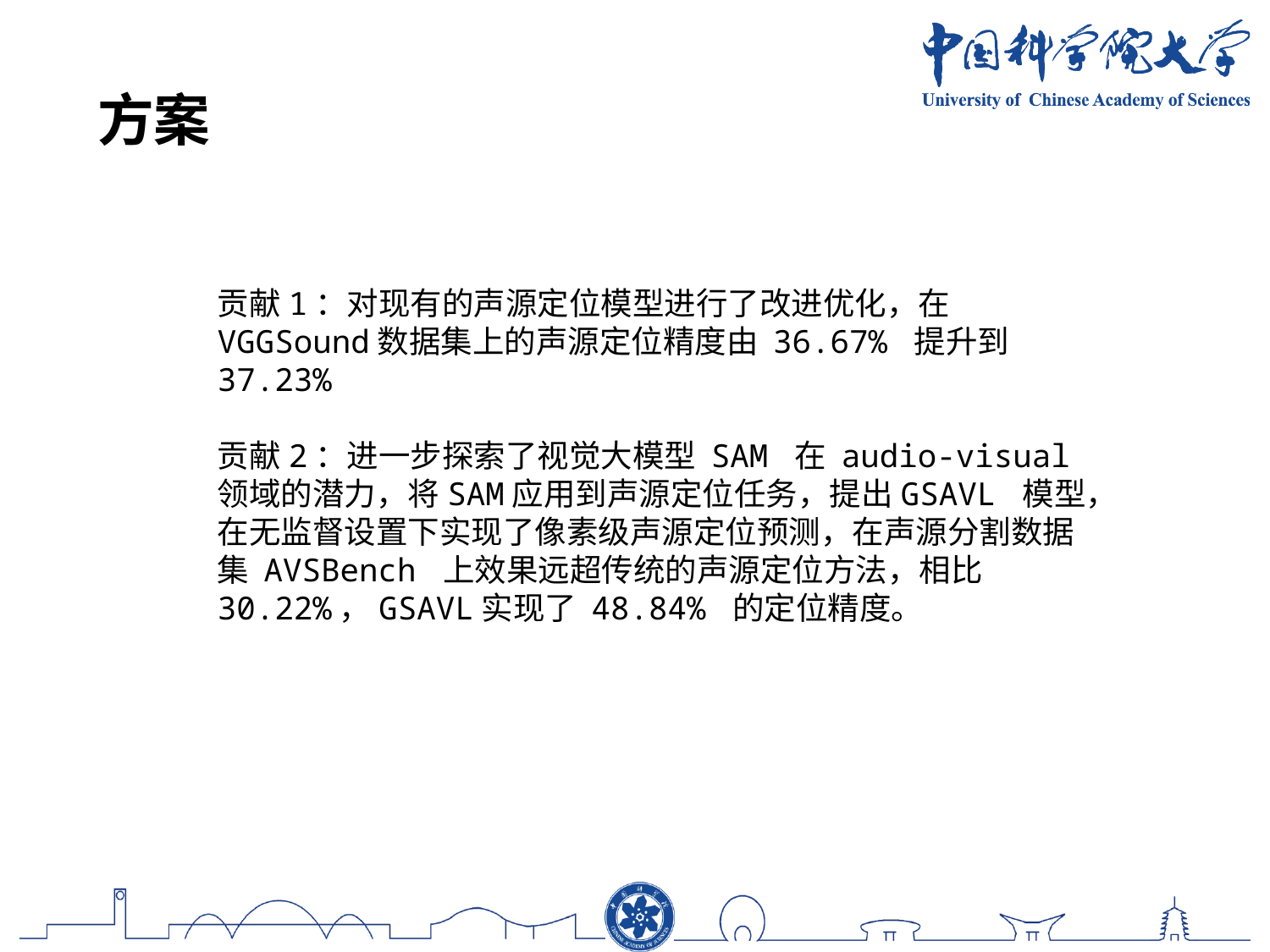

方案
贡献1：对现有的声源定位模型进行了改进优化，在 VGGSound数据集上的声源定位精度由 36.67% 提升到 37.23%

贡献2：进一步探索了视觉大模型 SAM 在 audio-visual 领域的潜力，将SAM应用到声源定位任务，提出GSAVL 模型，在无监督设置下实现了像素级声源定位预测，在声源分割数据集 AVSBench 上效果远超传统的声源定位方法，相比 30.22%，GSAVL实现了 48.84% 的定位精度。